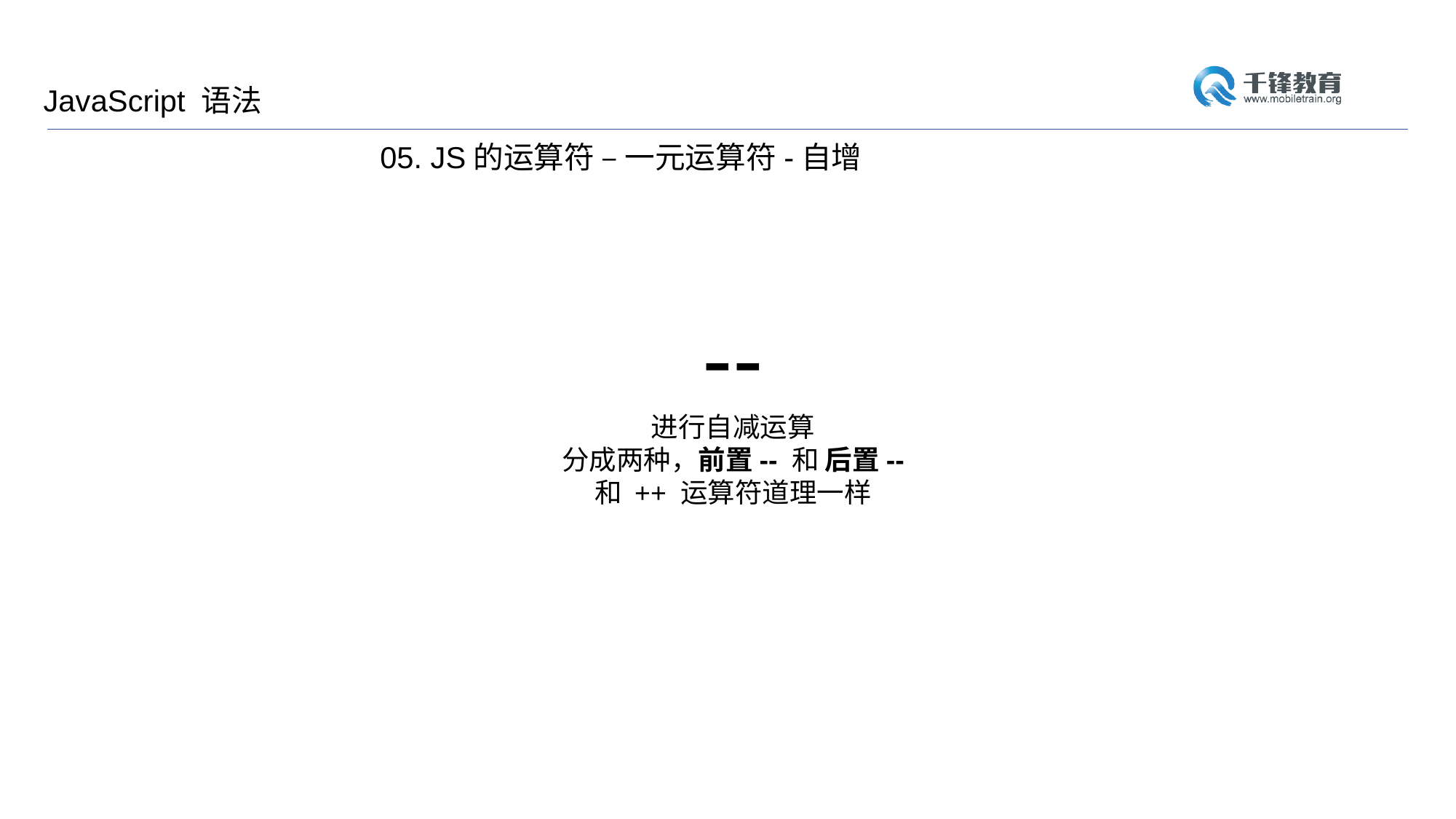

JavaScript 语法
05. JS的运算符 – 一元运算符-自增
--
进行自减运算
分成两种，前置-- 和 后置--
和 ++ 运算符道理一样